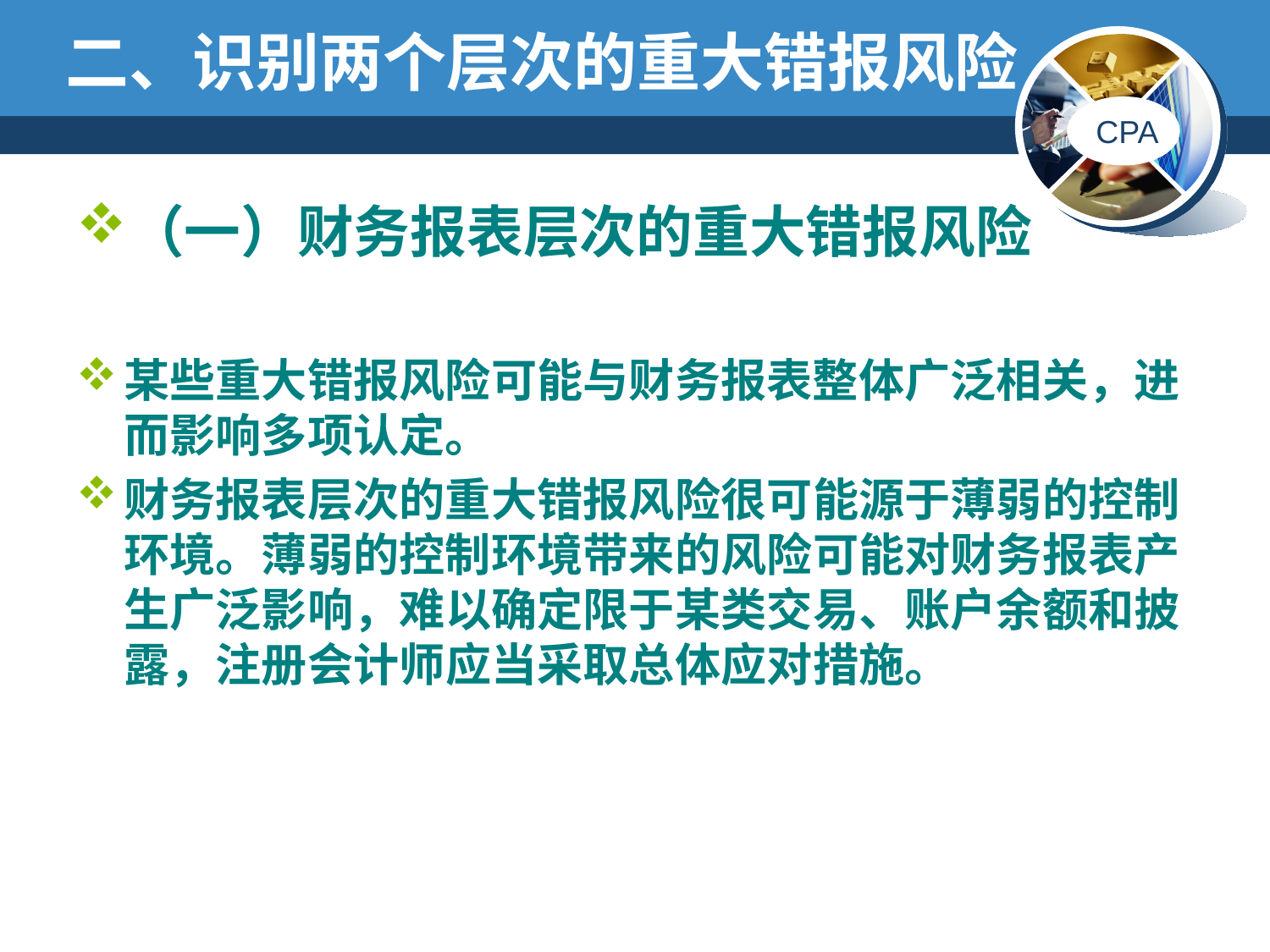

# 二、识别两个层次的重大错报风险
（一）财务报表层次的重大错报风险

某些重大错报风险可能与财务报表整体广泛相关，进而影响多项认定。
财务报表层次的重大错报风险很可能源于薄弱的控制环境。薄弱的控制环境带来的风险可能对财务报表产生广泛影响，难以确定限于某类交易、账户余额和披露，注册会计师应当采取总体应对措施。